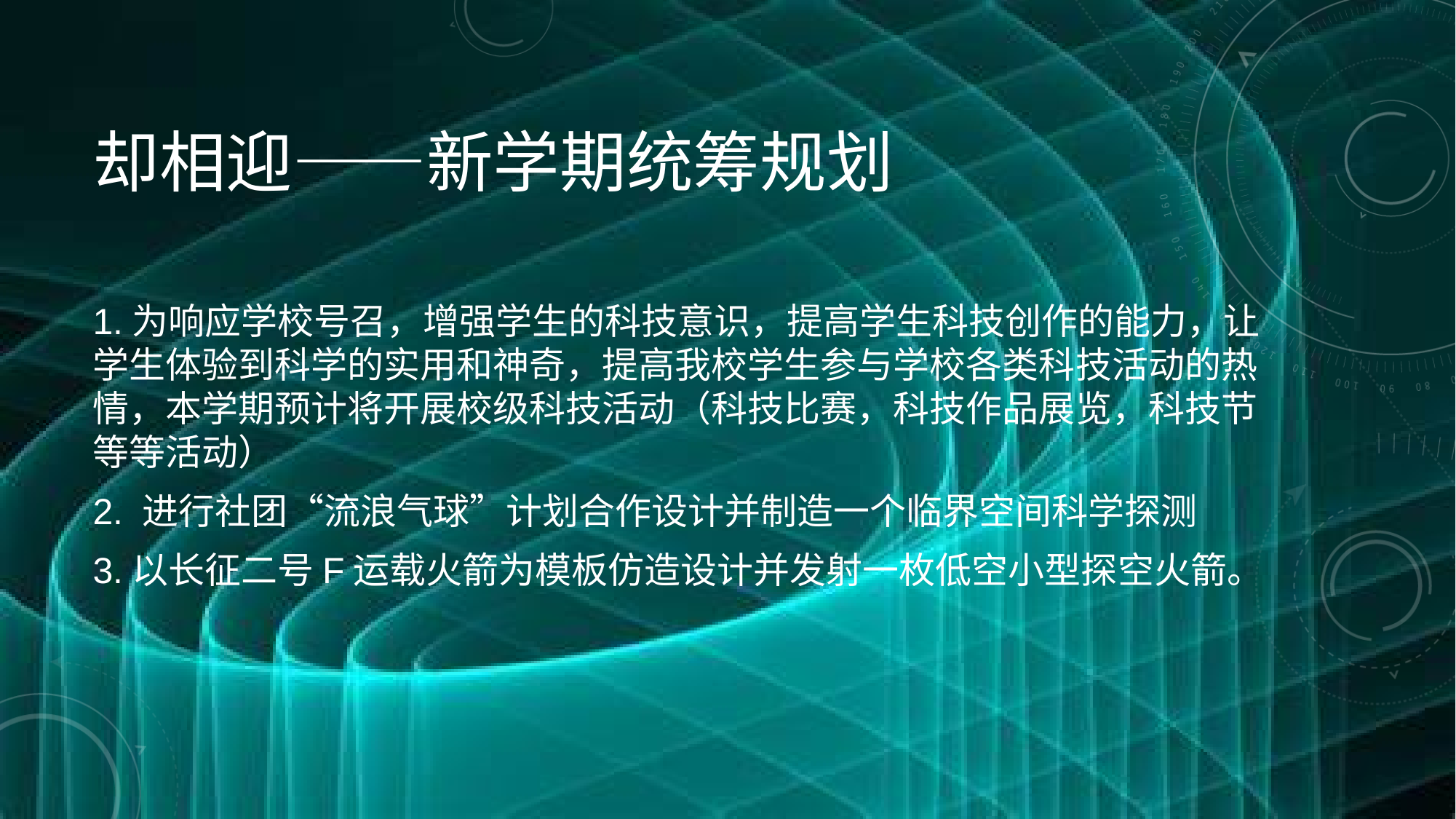

# 却相迎——新学期统筹规划
1.为响应学校号召，增强学生的科技意识，提高学生科技创作的能力，让学生体验到科学的实用和神奇，提高我校学生参与学校各类科技活动的热情，本学期预计将开展校级科技活动（科技比赛，科技作品展览，科技节等等活动）
2. 进行社团“流浪气球”计划合作设计并制造一个临界空间科学探测
3.以长征二号F运载火箭为模板仿造设计并发射一枚低空小型探空火箭。